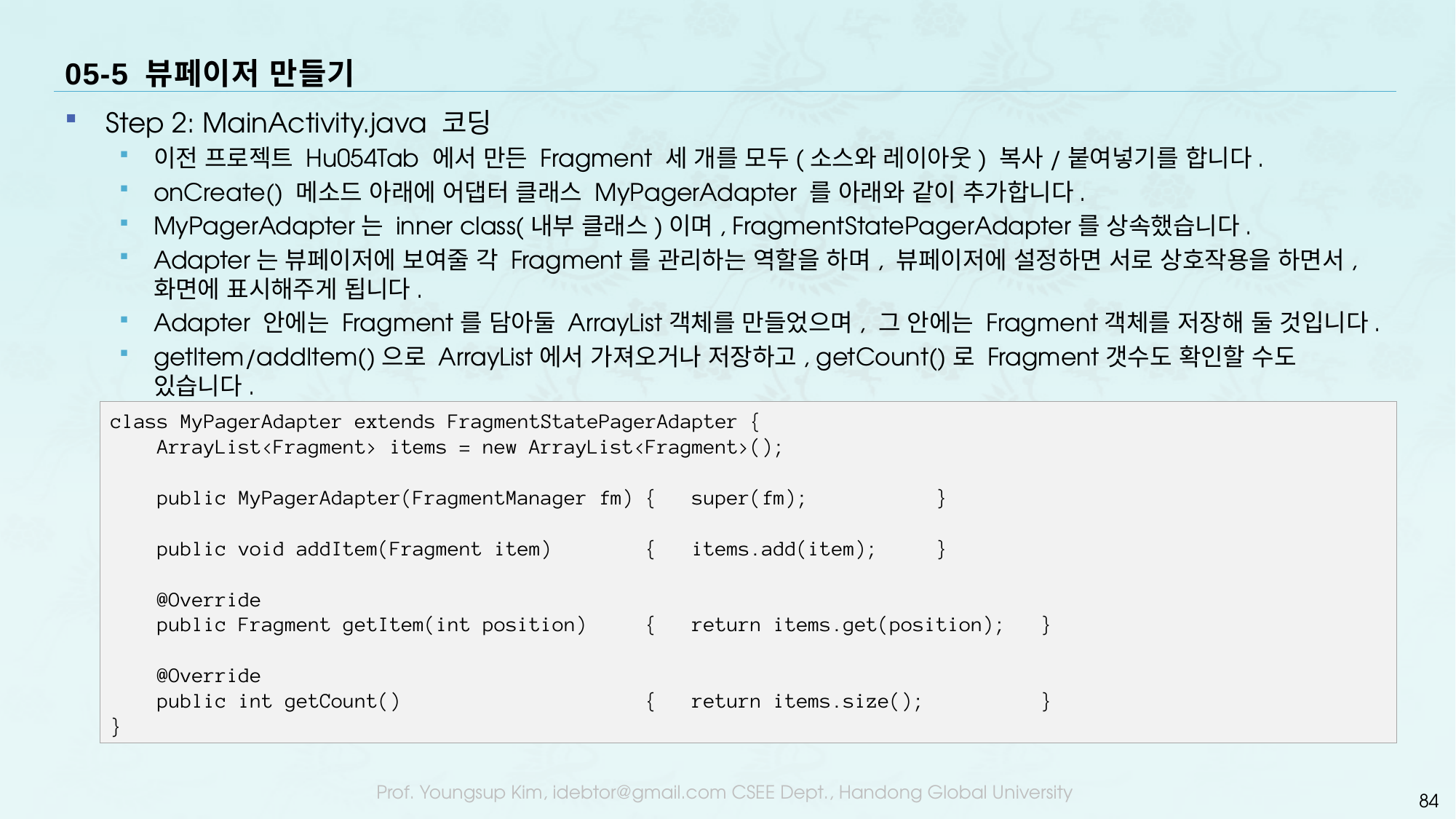

# 05-5 뷰페이저 만들기
Step 2: MainActivity.java 코딩
이전 프로젝트 Hu054Tab 에서 만든 Fragment 세 개를 모두(소스와 레이아웃) 복사/붙여넣기를 합니다.
onCreate() 메소드 아래에 어댑터 클래스 MyPagerAdapter 를 아래와 같이 추가합니다.
MyPagerAdapter는 inner class(내부 클래스)이며, FragmentStatePagerAdapter를 상속했습니다.
Adapter는 뷰페이저에 보여줄 각 Fragment를 관리하는 역할을 하며, 뷰페이저에 설정하면 서로 상호작용을 하면서, 화면에 표시해주게 됩니다.
Adapter 안에는 Fragment를 담아둘 ArrayList객체를 만들었으며, 그 안에는 Fragment객체를 저장해 둘 것입니다.
getItem/addItem()으로 ArrayList에서 가져오거나 저장하고, getCount()로 Fragment갯수도 확인할 수도 있습니다.
class MyPagerAdapter extends FragmentStatePagerAdapter {
    ArrayList<Fragment> items = new ArrayList<Fragment>();

    public MyPagerAdapter(FragmentManager fm) {   super(fm);           }
    public void addItem(Fragment item)        {   items.add(item);     }

    @Override
    public Fragment getItem(int position)     {   return items.get(position);   }

    @Override
    public int getCount()                     {   return items.size();          }
}
84